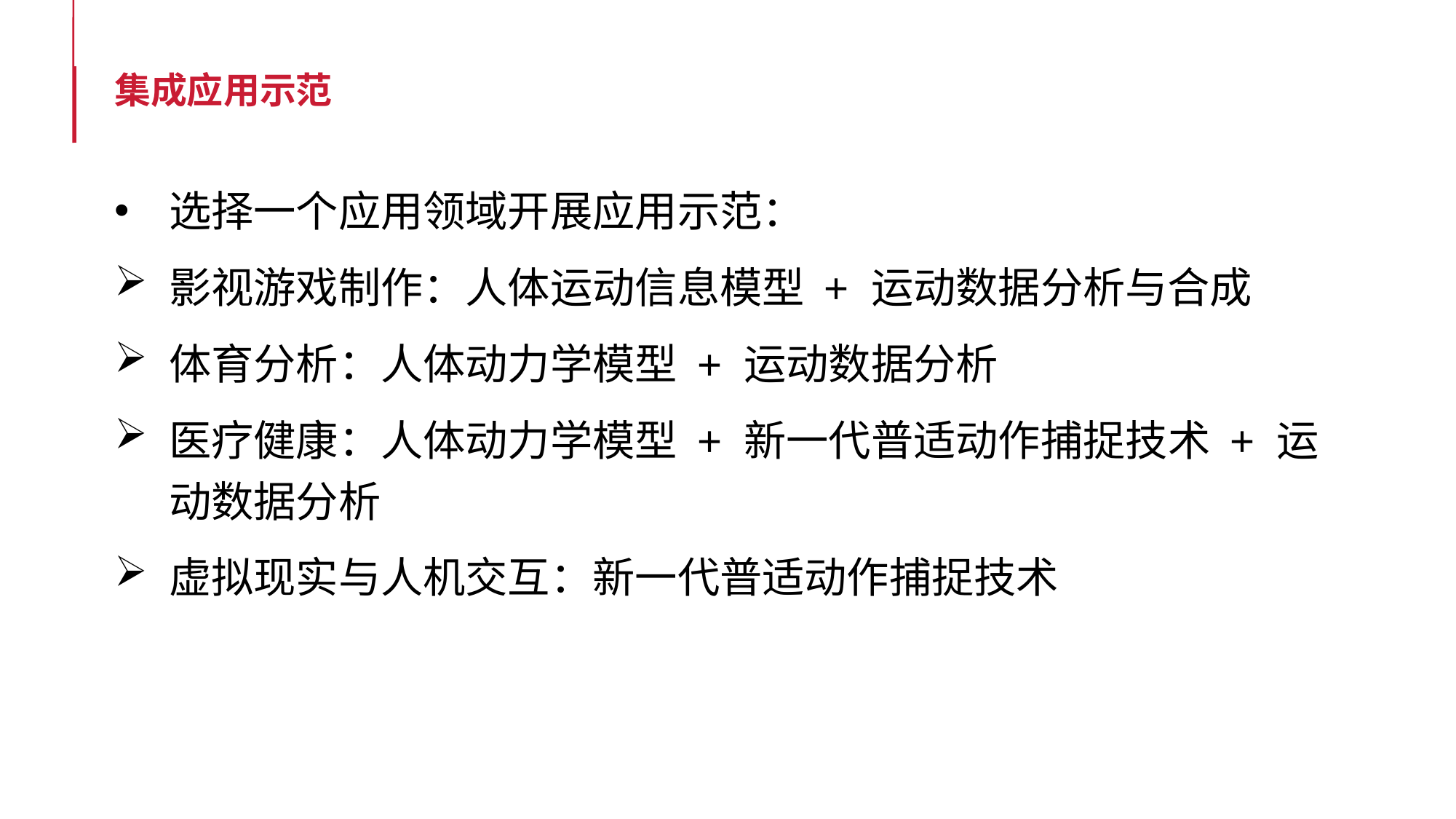

# 集成应用示范
选择一个应用领域开展应用示范：
影视游戏制作：人体运动信息模型 + 运动数据分析与合成
体育分析：人体动力学模型 + 运动数据分析
医疗健康：人体动力学模型 + 新一代普适动作捕捉技术 + 运动数据分析
虚拟现实与人机交互：新一代普适动作捕捉技术